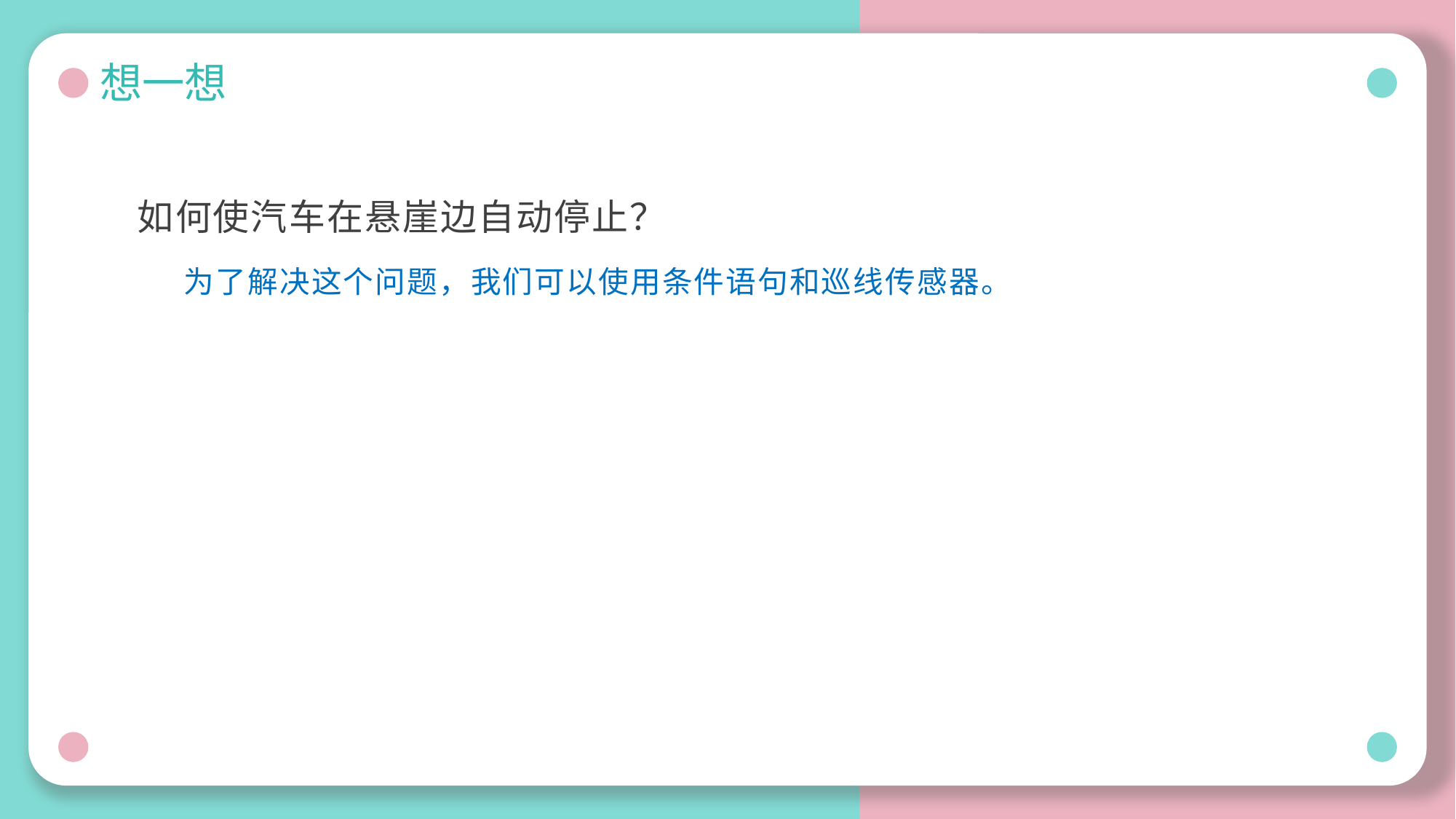

# 想一想
如何使汽车在悬崖边自动停止？
为了解决这个问题，我们可以使用条件语句和巡线传感器。